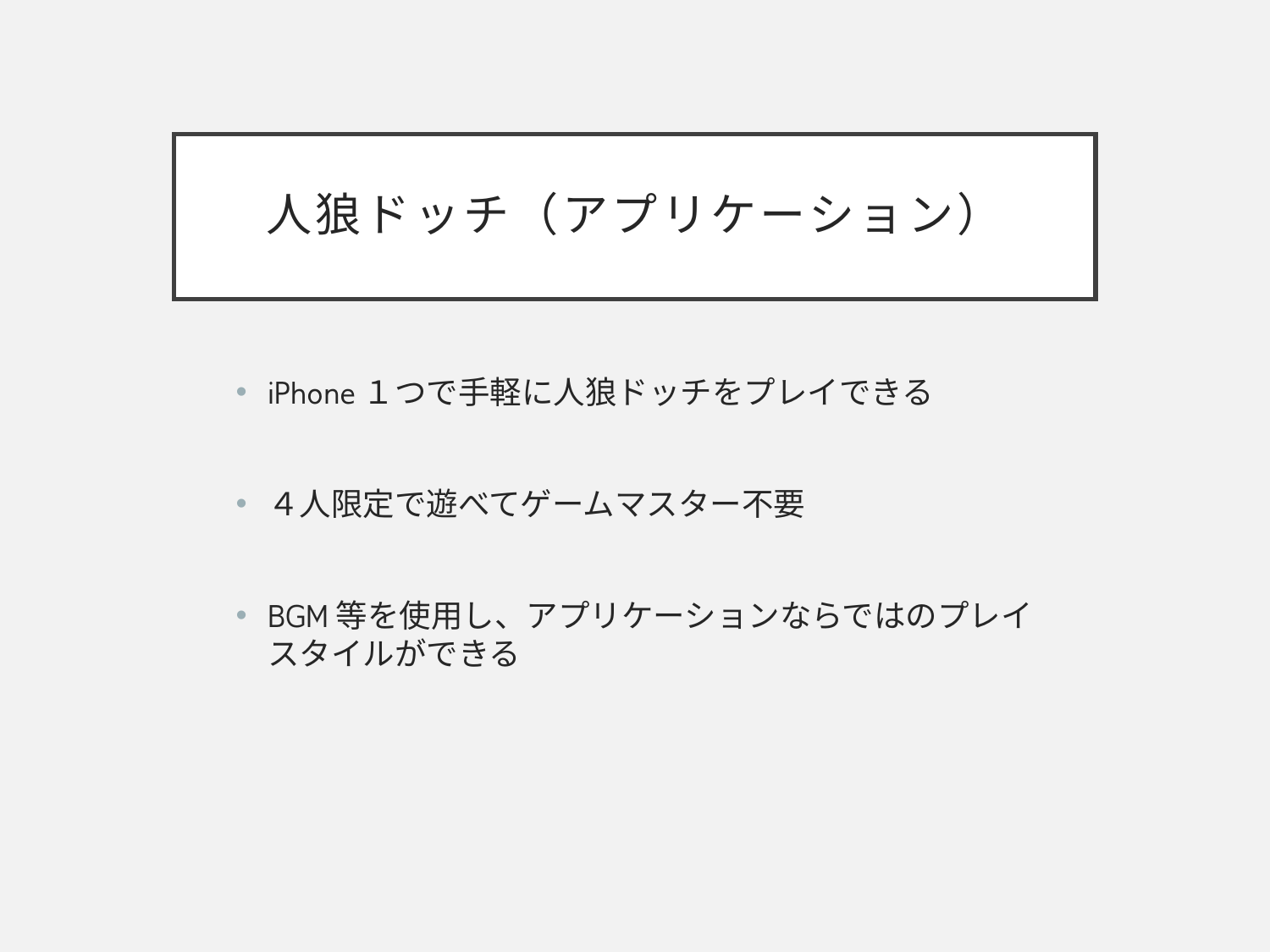

# 人狼ドッチ（アプリケーション）
iPhone１つで手軽に人狼ドッチをプレイできる

４人限定で遊べてゲームマスター不要

BGM等を使用し、アプリケーションならではのプレイスタイルができる